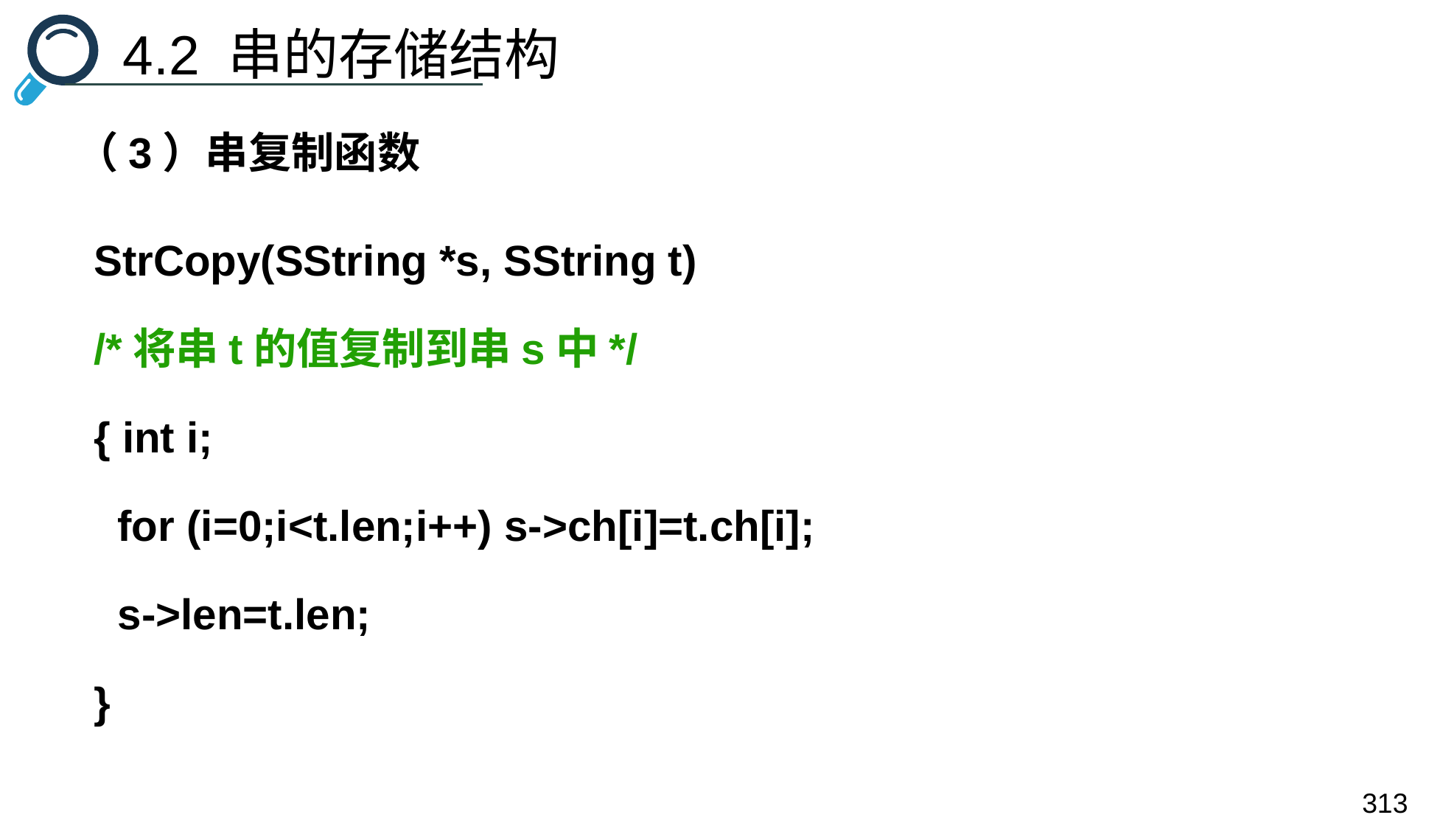

4.2 串的存储结构
（3）串复制函数
StrCopy(SString *s, SString t)
/*将串t的值复制到串s中*/
{ int i;
  for (i=0;i<t.len;i++) s->ch[i]=t.ch[i];
  s->len=t.len;
}
313